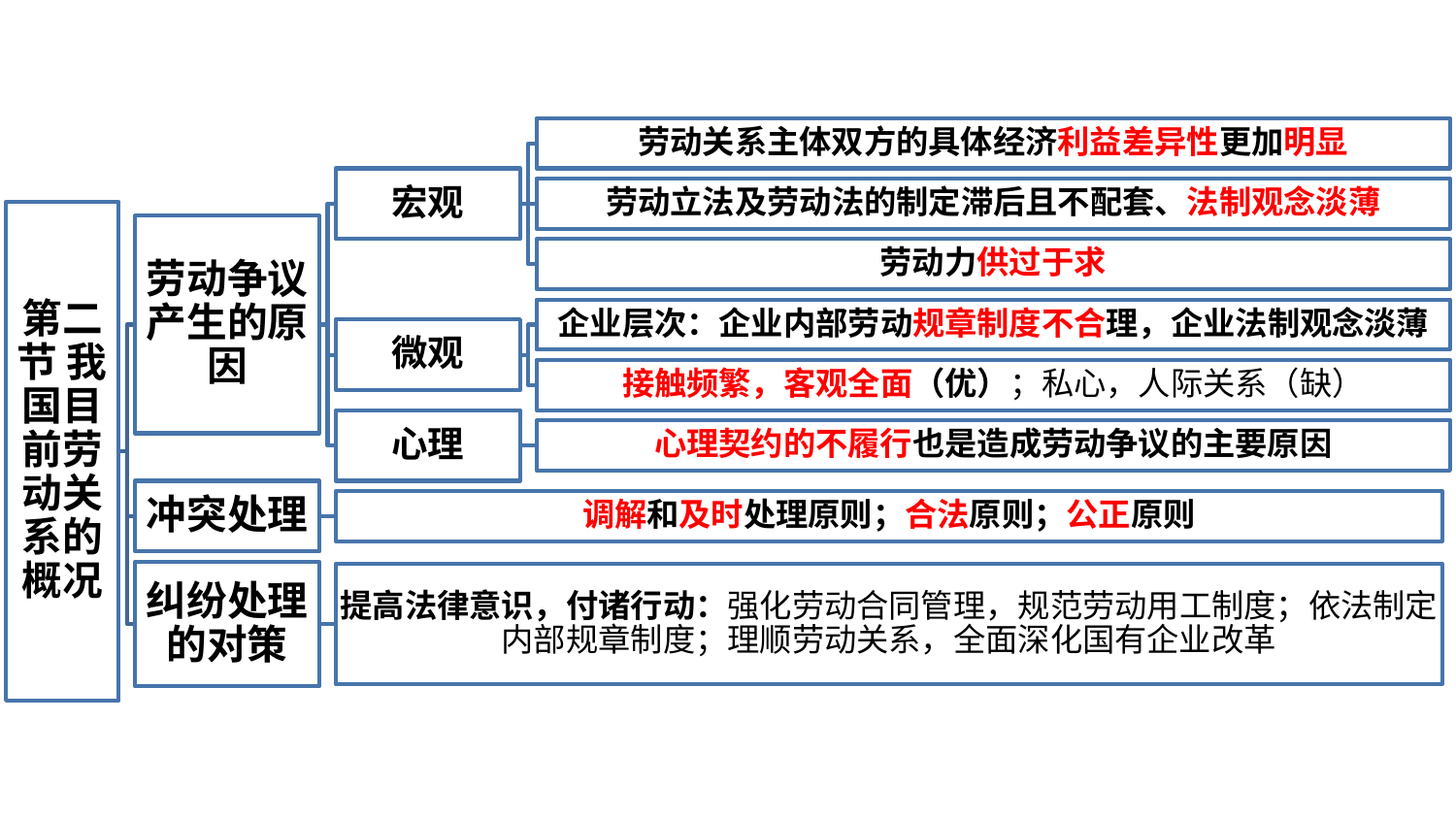

第二节 我国目前劳动关系的概况
劳动争议产生的原因
宏观
劳动关系主体双方的具体经济利益差异性更加明显
劳动立法及劳动法的制定滞后且不配套、法制观念淡薄
劳动力供过于求
微观
企业层次：企业内部劳动规章制度不合理，企业法制观念淡薄
接触频繁，客观全面（优）；私心，人际关系（缺）
心理
心理契约的不履行也是造成劳动争议的主要原因
冲突处理
调解和及时处理原则；合法原则；公正原则
纠纷处理的对策
提高法律意识，付诸行动：强化劳动合同管理，规范劳动用工制度；依法制定内部规章制度；理顺劳动关系，全面深化国有企业改革
多题型